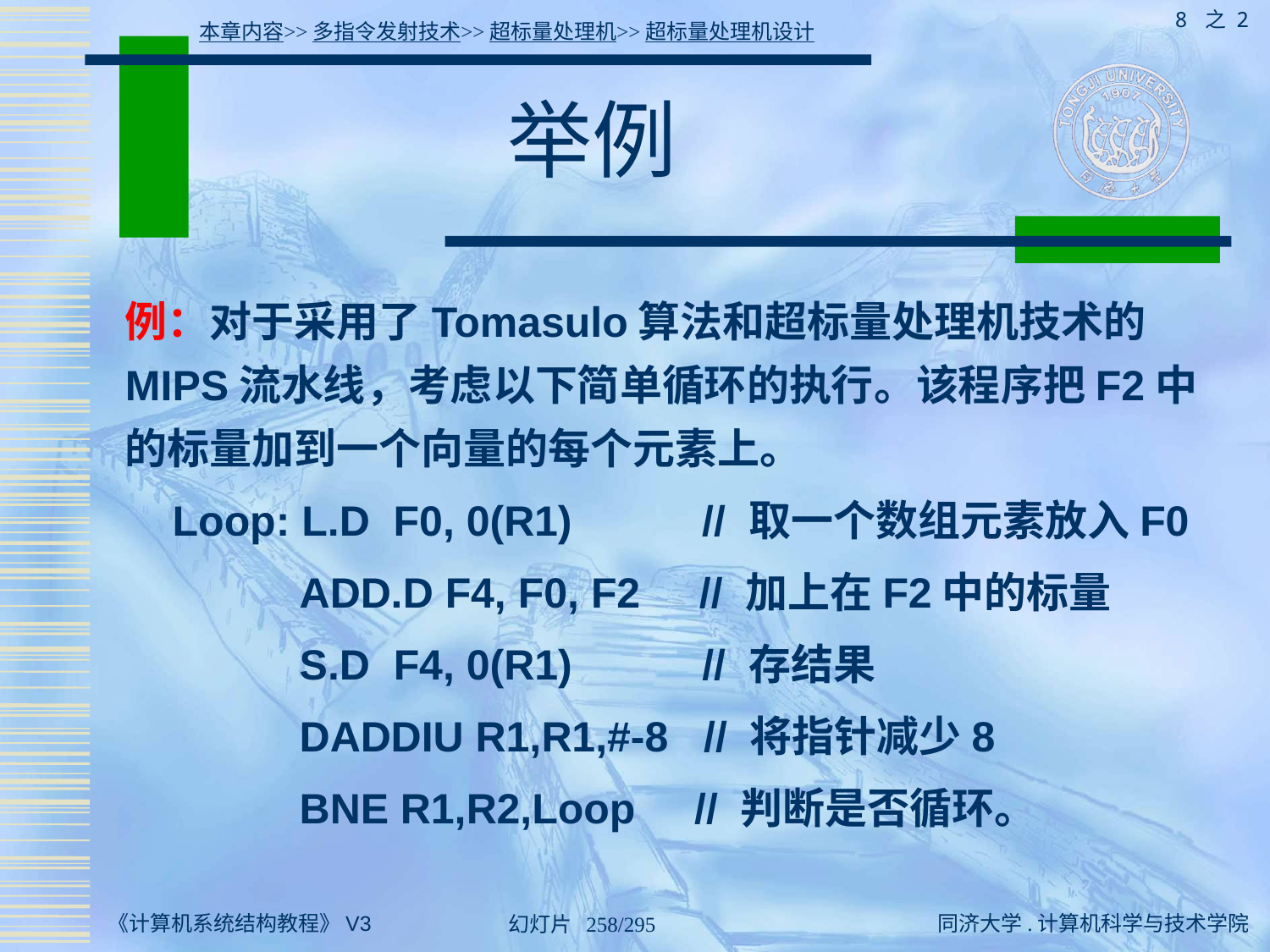

8 之 2
本章内容>>多指令发射技术>>超标量处理机>>超标量处理机设计
# 举例
例：对于采用了Tomasulo算法和超标量处理机技术的MIPS流水线，考虑以下简单循环的执行。该程序把F2中的标量加到一个向量的每个元素上。
    Loop: L.D  F0, 0(R1)           // 取一个数组元素放入F0
	    ADD.D F4, F0, F2     // 加上在F2中的标量
	    S.D  F4, 0(R1)           // 存结果
	    DADDIU R1,R1,#-8   // 将指针减少8
	    BNE R1,R2,Loop     // 判断是否循环。